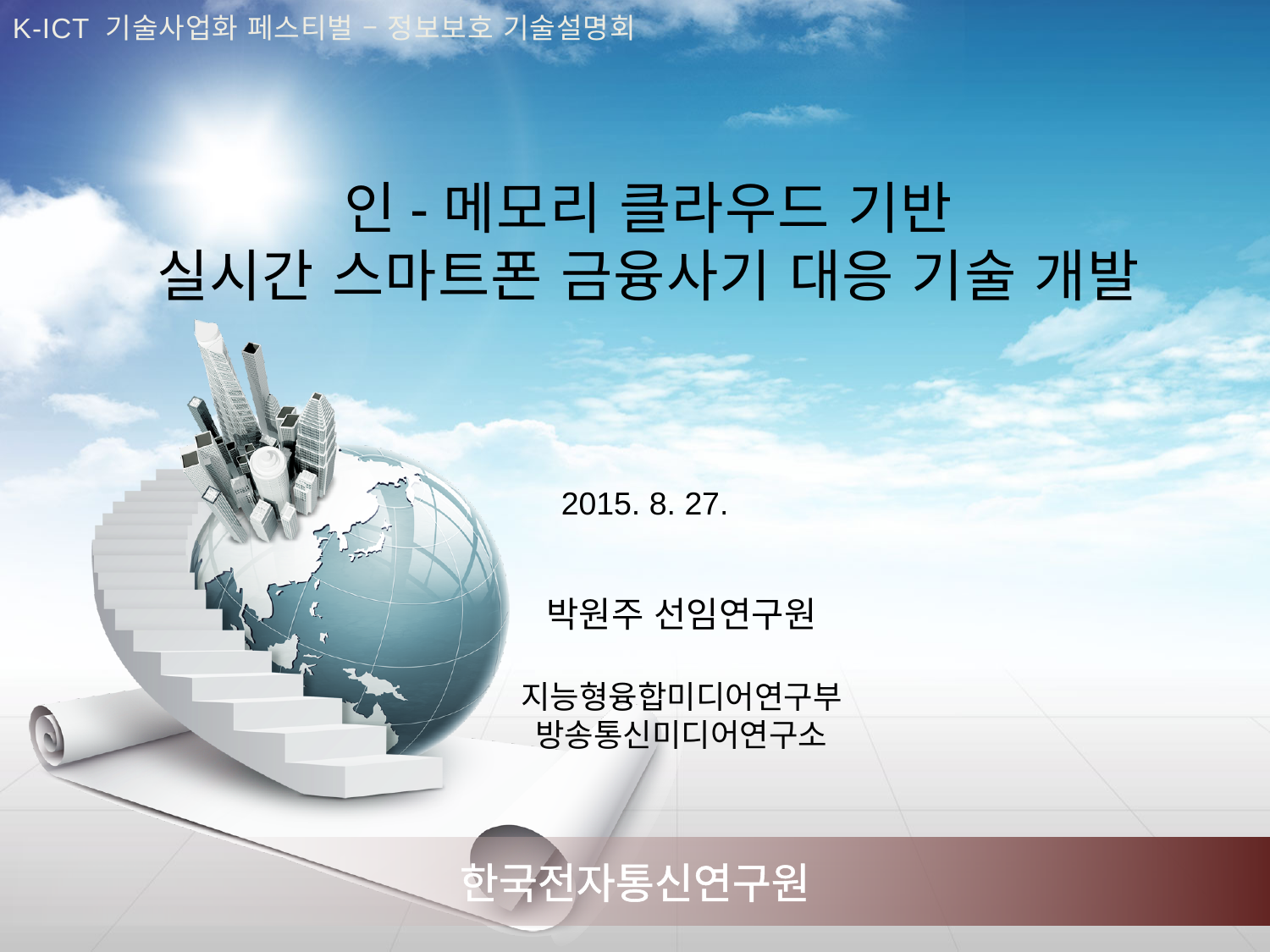

K-ICT 기술사업화 페스티벌 – 정보보호 기술설명회
인-메모리 클라우드 기반
실시간 스마트폰 금융사기 대응 기술 개발
2015. 8. 27.
박원주 선임연구원

지능형융합미디어연구부
방송통신미디어연구소
한국전자통신연구원